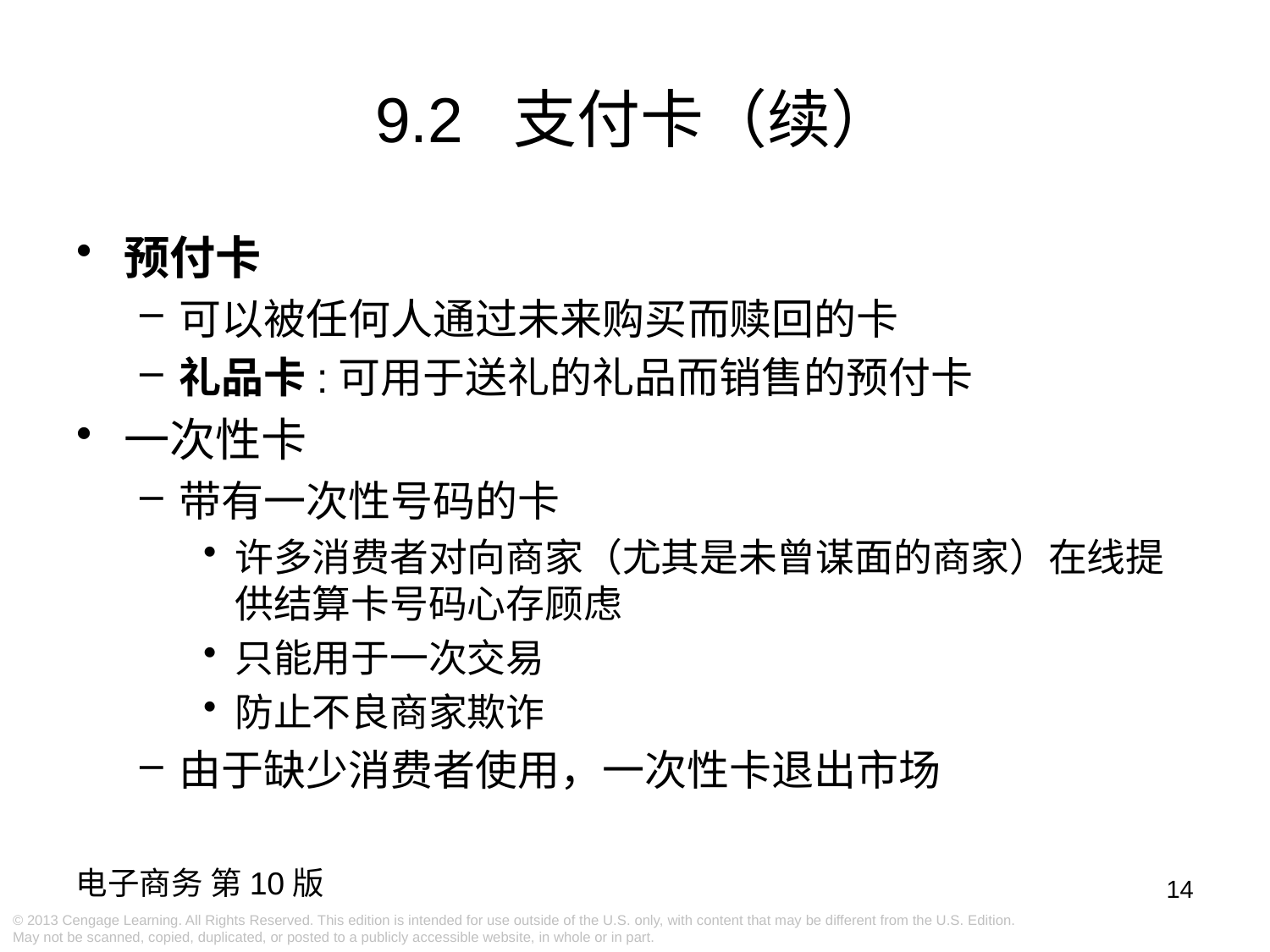

9.2  支付卡（续）
预付卡
可以被任何人通过未来购买而赎回的卡
礼品卡:可用于送礼的礼品而销售的预付卡
一次性卡
带有一次性号码的卡
许多消费者对向商家（尤其是未曾谋面的商家）在线提供结算卡号码心存顾虑
只能用于一次交易
防止不良商家欺诈
由于缺少消费者使用，一次性卡退出市场
14